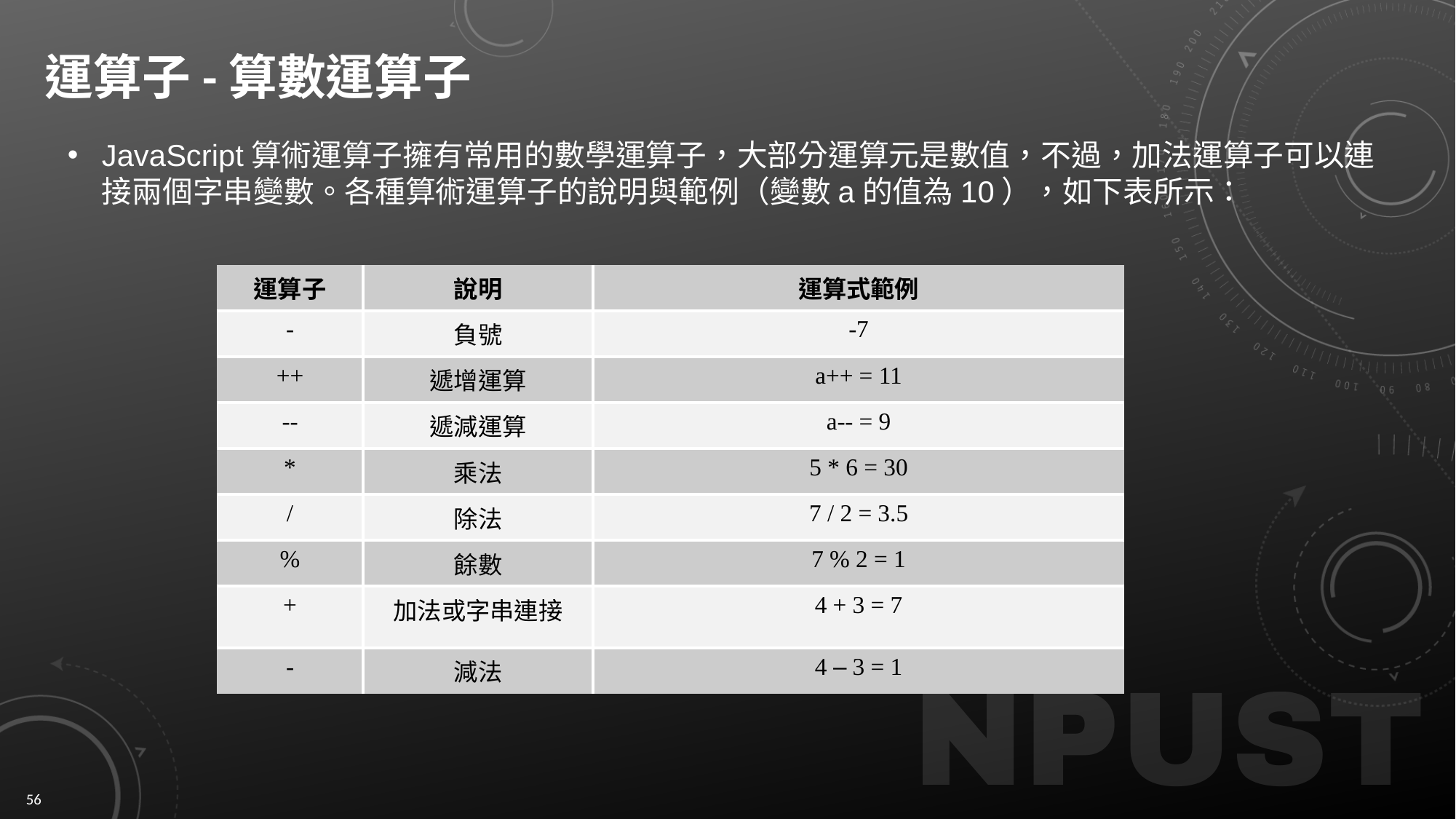

# 運算子-算數運算子
JavaScript算術運算子擁有常用的數學運算子，大部分運算元是數值，不過，加法運算子可以連接兩個字串變數。各種算術運算子的說明與範例（變數a的值為10），如下表所示：

| 運算子 | 說明 | 運算式範例 |
| --- | --- | --- |
| - | 負號 | -7 |
| ++ | 遞增運算 | a++ = 11 |
| -- | 遞減運算 | a-- = 9 |
| \* | 乘法 | 5 \* 6 = 30 |
| / | 除法 | 7 / 2 = 3.5 |
| % | 餘數 | 7 % 2 = 1 |
| + | 加法或字串連接 | 4 + 3 = 7 |
| - | 減法 | 4 – 3 = 1 |